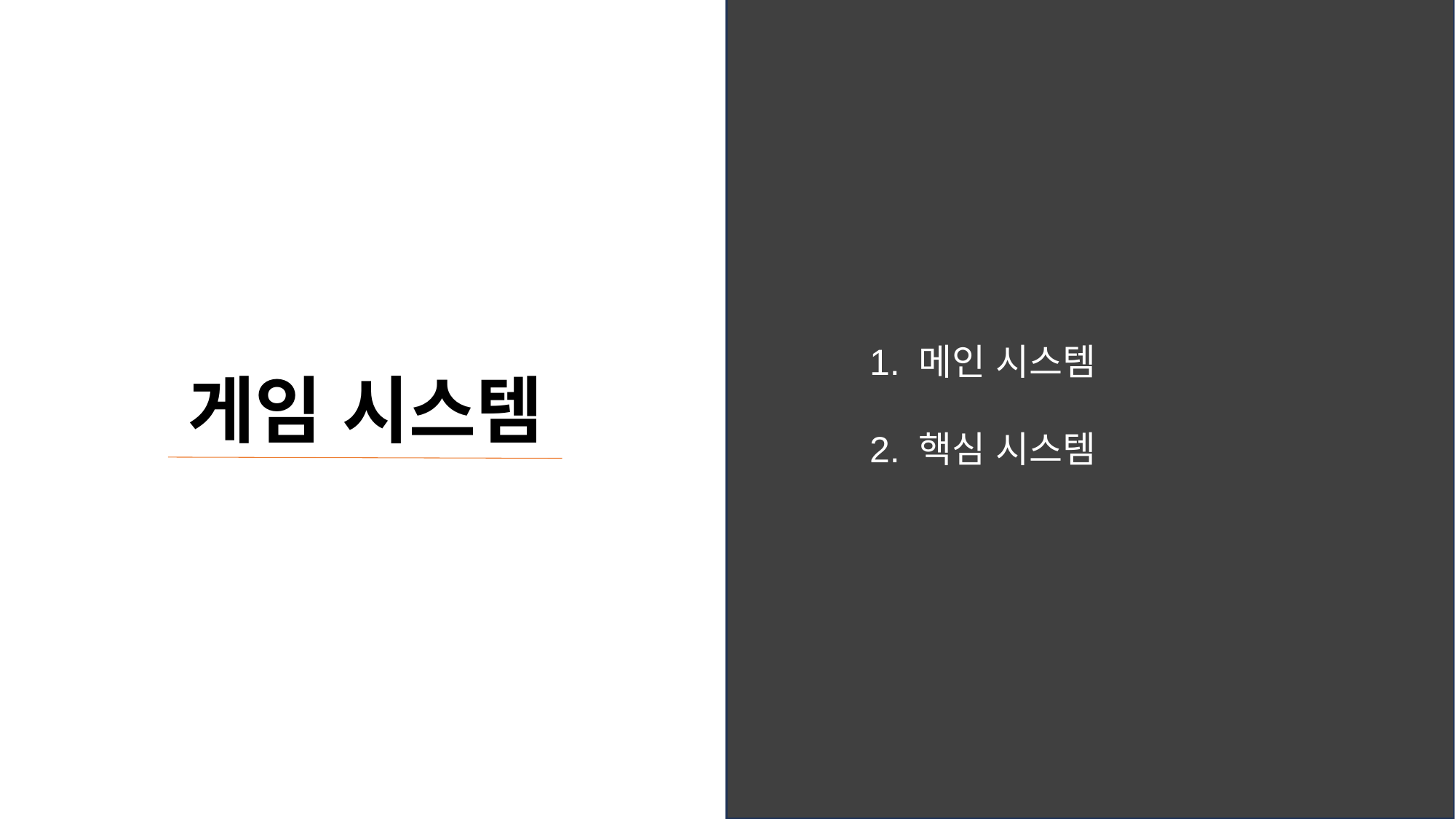

1. 메인 시스템

2. 핵심 시스템
게임 시스템